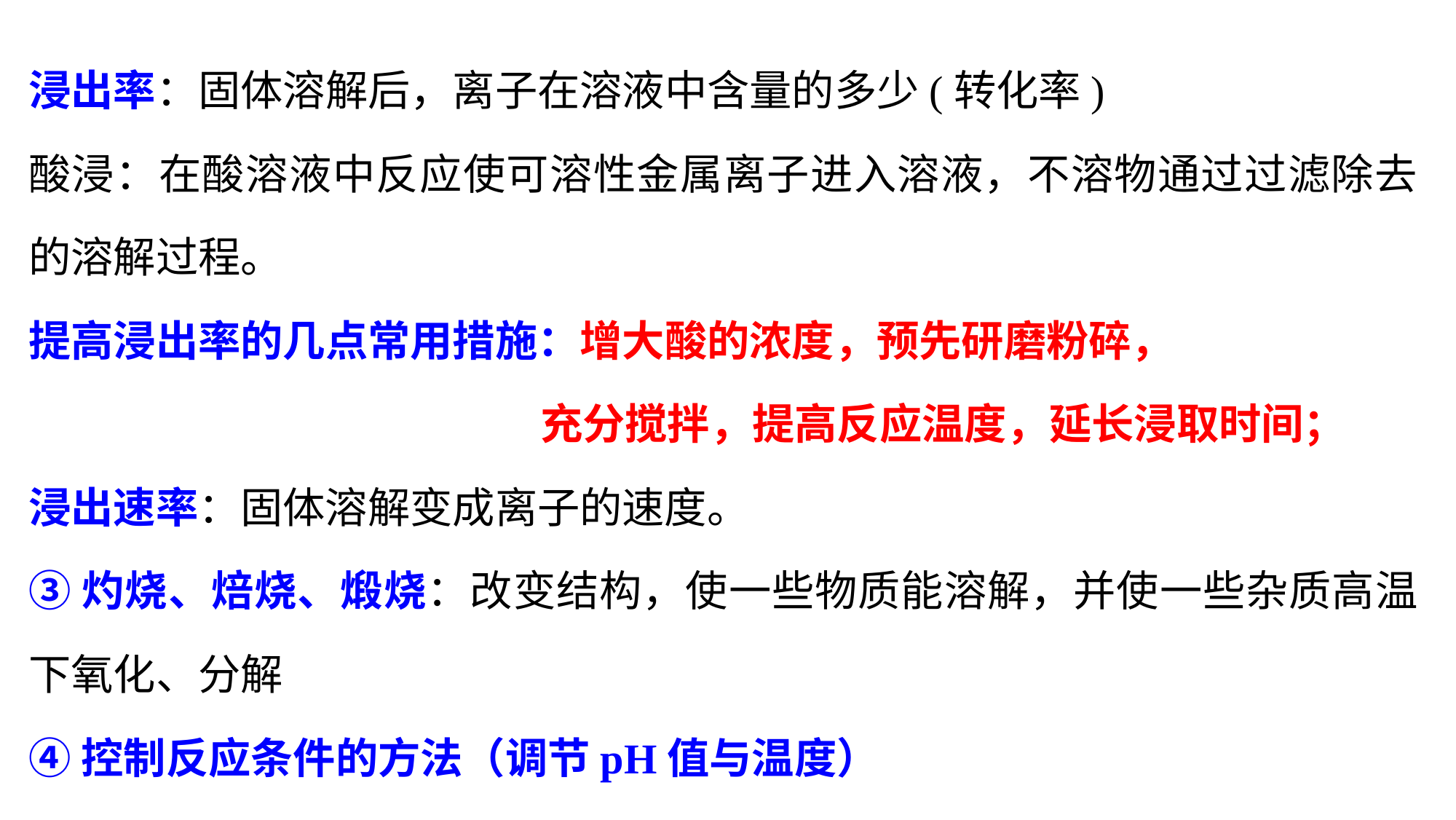

浸出率：固体溶解后，离子在溶液中含量的多少(转化率)
酸浸：在酸溶液中反应使可溶性金属离子进入溶液，不溶物通过过滤除去的溶解过程。
提高浸出率的几点常用措施：增大酸的浓度，预先研磨粉碎，
                                                    充分搅拌，提高反应温度，延长浸取时间；
浸出速率：固体溶解变成离子的速度。
③灼烧、焙烧、煅烧：改变结构，使一些物质能溶解，并使一些杂质高温下氧化、分解
④控制反应条件的方法（调节pH值与温度）